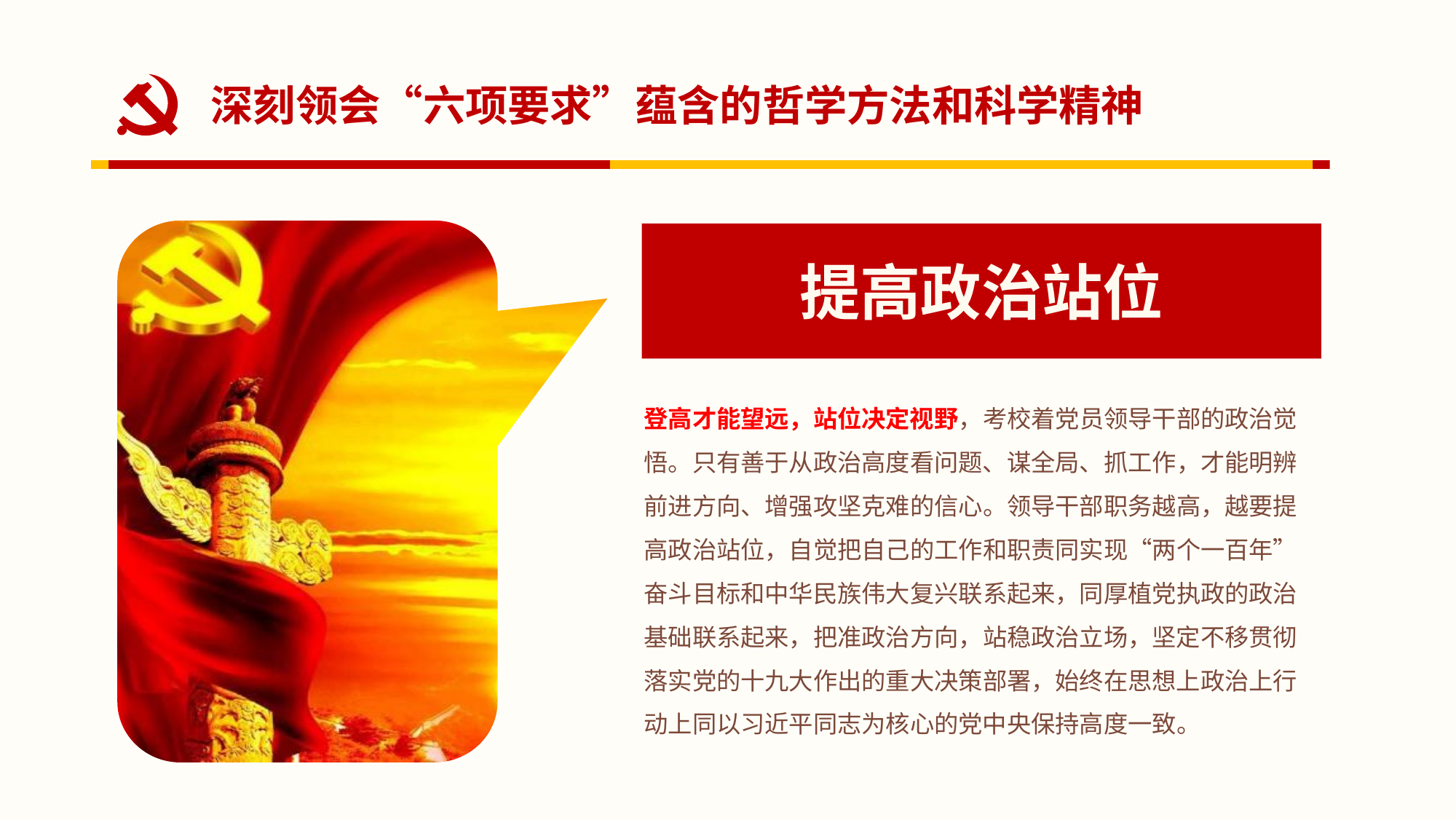

深刻领会“六项要求”蕴含的哲学方法和科学精神

提高政治站位

登高才能望远，站位决定视野，考校着党员领导干部的政治觉悟。只有善于从政治高度看问题、谋全局、抓工作，才能明辨前进方向、增强攻坚克难的信心。领导干部职务越高，越要提高政治站位，自觉把自己的工作和职责同实现“两个一百年”奋斗目标和中华民族伟大复兴联系起来，同厚植党执政的政治基础联系起来，把准政治方向，站稳政治立场，坚定不移贯彻落实党的十九大作出的重大决策部署，始终在思想上政治上行动上同以习近平同志为核心的党中央保持高度一致。